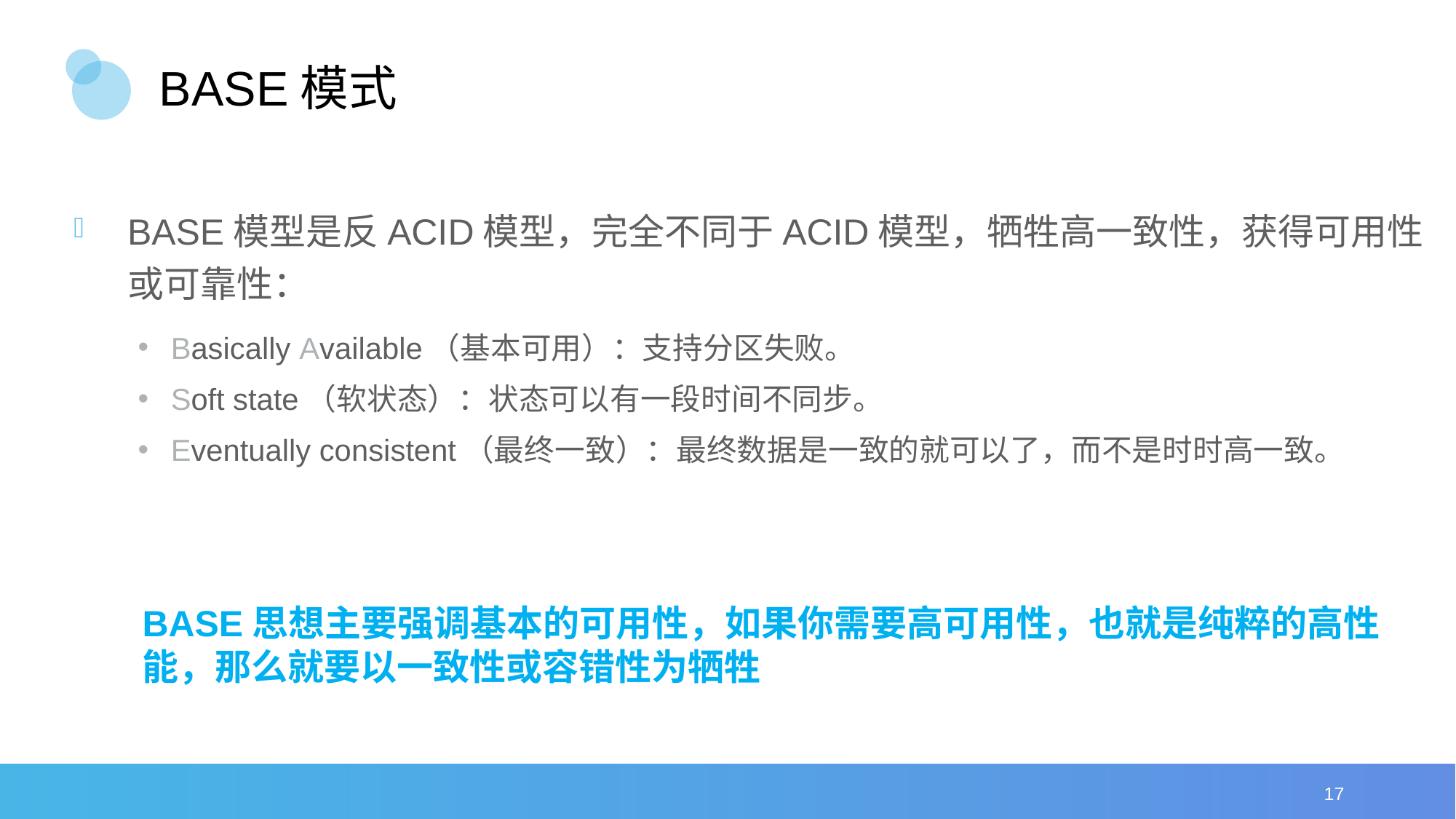

# BASE模式
BASE模型是反ACID模型，完全不同于ACID模型，牺牲高一致性，获得可用性或可靠性：
Basically Available（基本可用）：支持分区失败。
Soft state（软状态）：状态可以有一段时间不同步。
Eventually consistent（最终一致）：最终数据是一致的就可以了，而不是时时高一致。
BASE思想主要强调基本的可用性，如果你需要高可用性，也就是纯粹的高性能，那么就要以一致性或容错性为牺牲
17